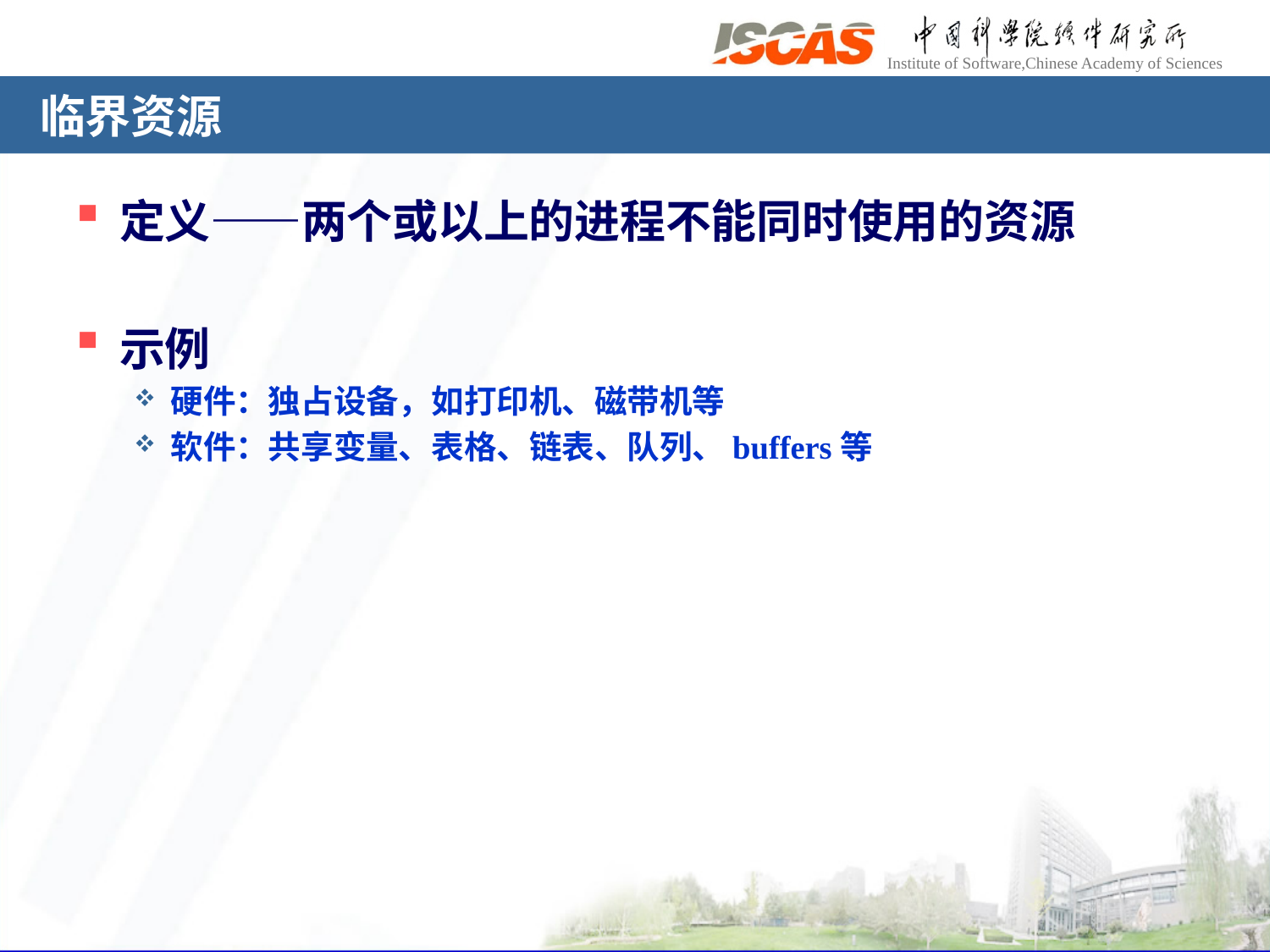

# 临界资源
定义——两个或以上的进程不能同时使用的资源

示例
硬件：独占设备，如打印机、磁带机等
软件：共享变量、表格、链表、队列、buffers等